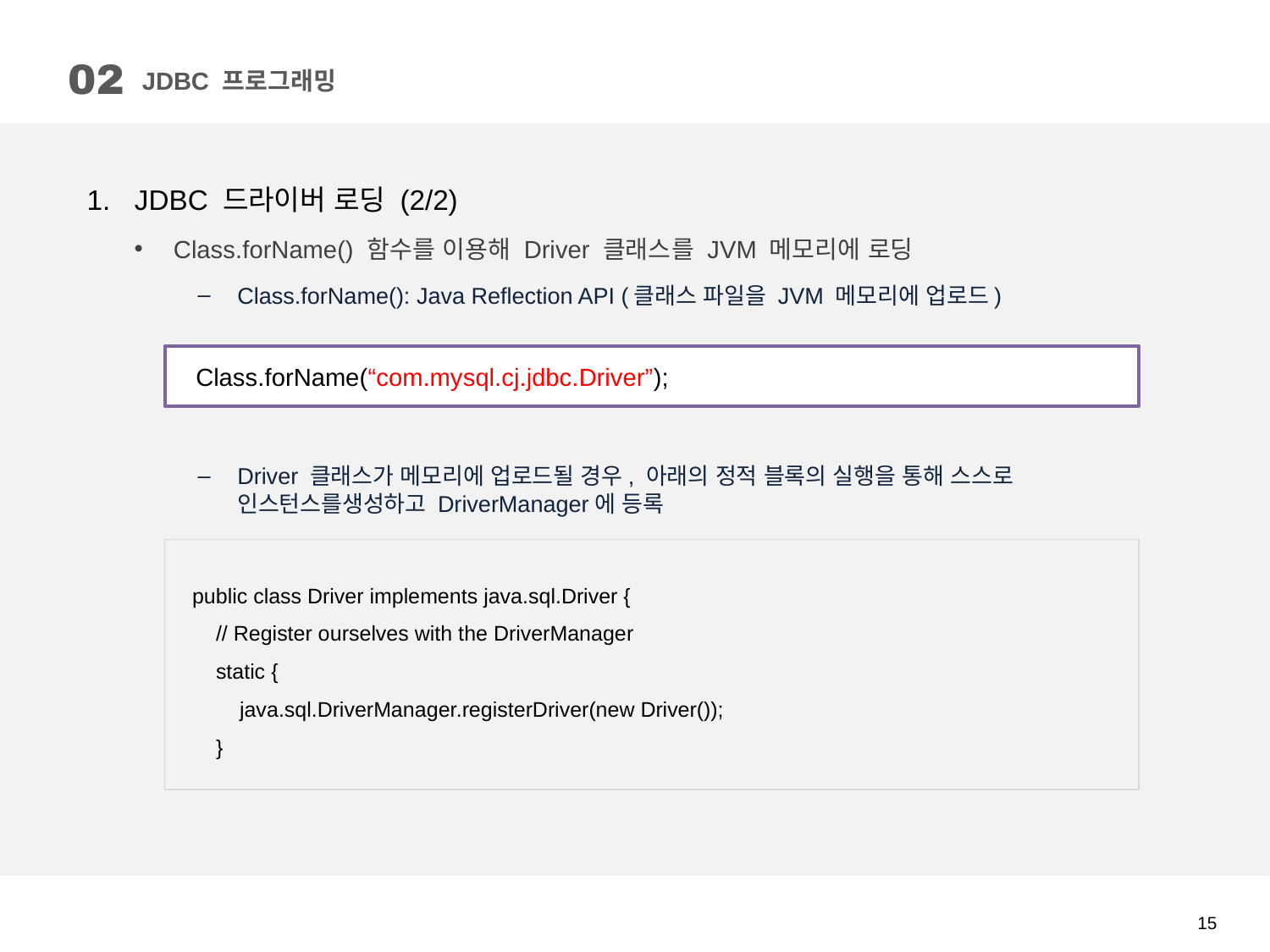

02
JDBC 프로그래밍
JDBC 드라이버 로딩 (2/2)
Class.forName() 함수를 이용해 Driver 클래스를 JVM 메모리에 로딩
Class.forName(): Java Reflection API (클래스 파일을 JVM 메모리에 업로드)

Driver 클래스가 메모리에 업로드될 경우, 아래의 정적 블록의 실행을 통해 스스로 인스턴스를생성하고 DriverManager에 등록

Class.forName(“com.mysql.cj.jdbc.Driver”);
| public class Driver implements java.sql.Driver { // Register ourselves with the DriverManager static { java.sql.DriverManager.registerDriver(new Driver()); } |
| --- |
15